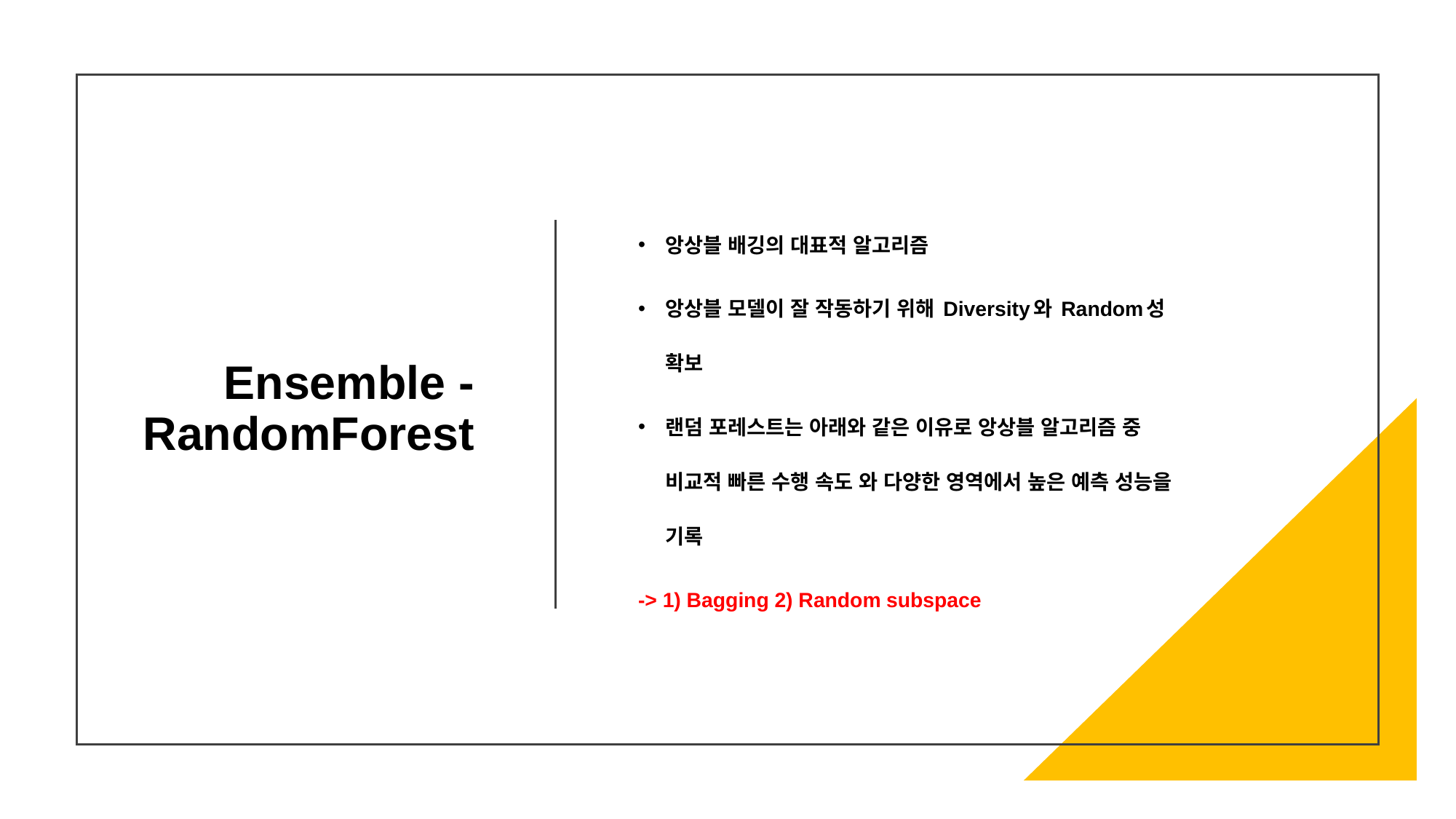

# Ensemble - RandomForest
앙상블 배깅의 대표적 알고리즘
앙상블 모델이 잘 작동하기 위해 Diversity와 Random성 확보
랜덤 포레스트는 아래와 같은 이유로 앙상블 알고리즘 중 비교적 빠른 수행 속도 와 다양한 영역에서 높은 예측 성능을 기록
-> 1) Bagging 2) Random subspace